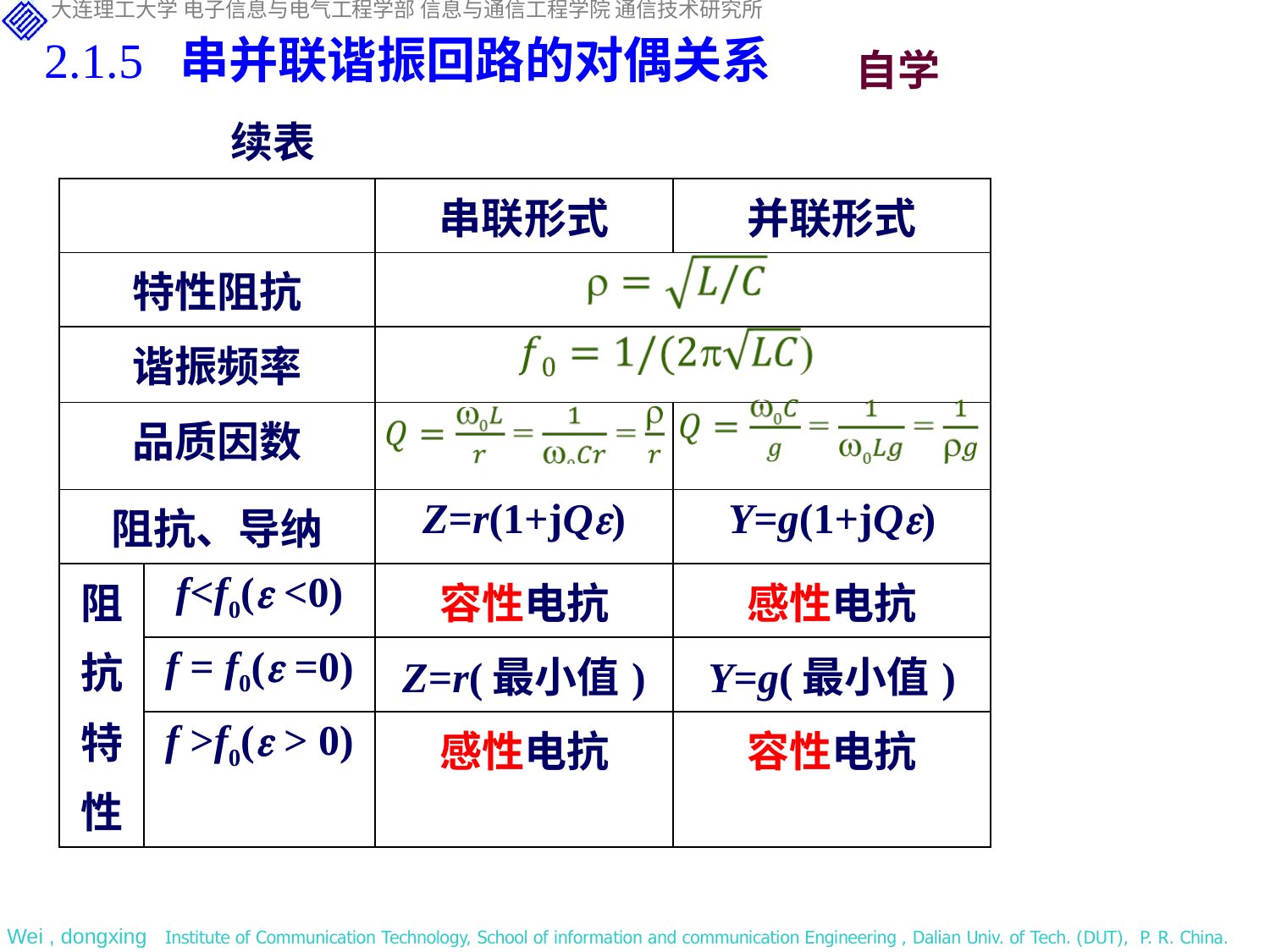

2.1.5  串并联谐振回路的对偶关系
自学
续表
|  |  | 串联形式 | 并联形式 |
| --- | --- | --- | --- |
| 特性阻抗 |  |  |  |
| 谐振频率 |  |  |  |
| 品质因数 |  |  |  |
| 阻抗、导纳 |  | Z=r(1+jQε) | Y=g(1+jQε) |
| 阻 抗 特 性 | f<f0(ε <0) | 容性电抗 | 感性电抗 |
|  | f = f0(ε =0) | Z=r(最小值) | Y=g(最小值) |
|  | f >f0(ε > 0) | 感性电抗 | 容性电抗 |